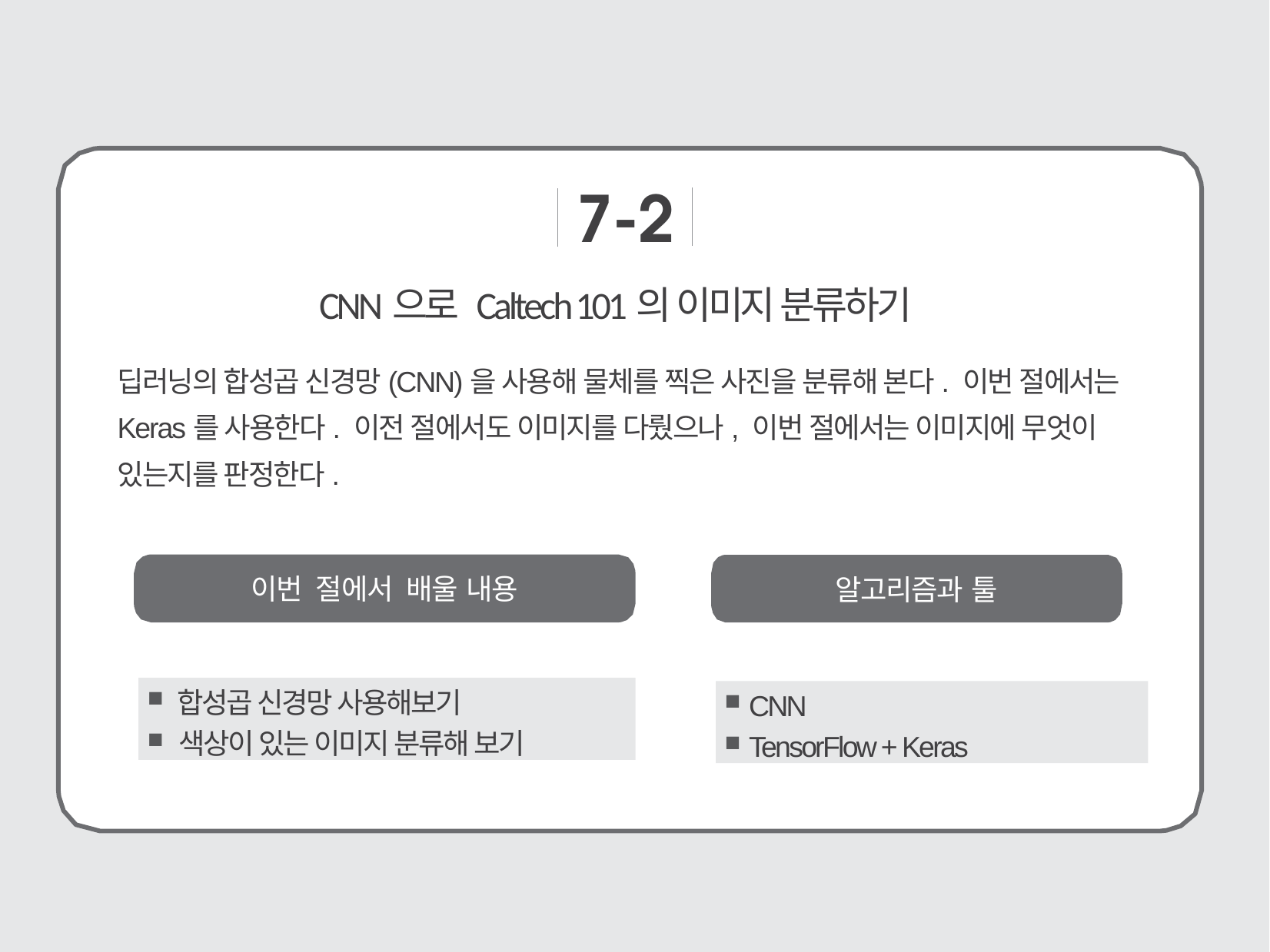

7-2

# CNN으로 Caltech 101의 이미지 분류하기

딥러닝의 합성곱 신경망(CNN)을 사용해 물체를 찍은 사진을 분류해 본다. 이번 절에서는 Keras를 사용한다. 이전 절에서도 이미지를 다뤘으나, 이번 절에서는 이미지에 무엇이 있는지를 판정한다.
이번  절에서  배울 내용
알고리즘과 툴
 합성곱 신경망 사용해보기
 색상이 있는 이미지 분류해 보기
 CNN
 TensorFlow + Keras